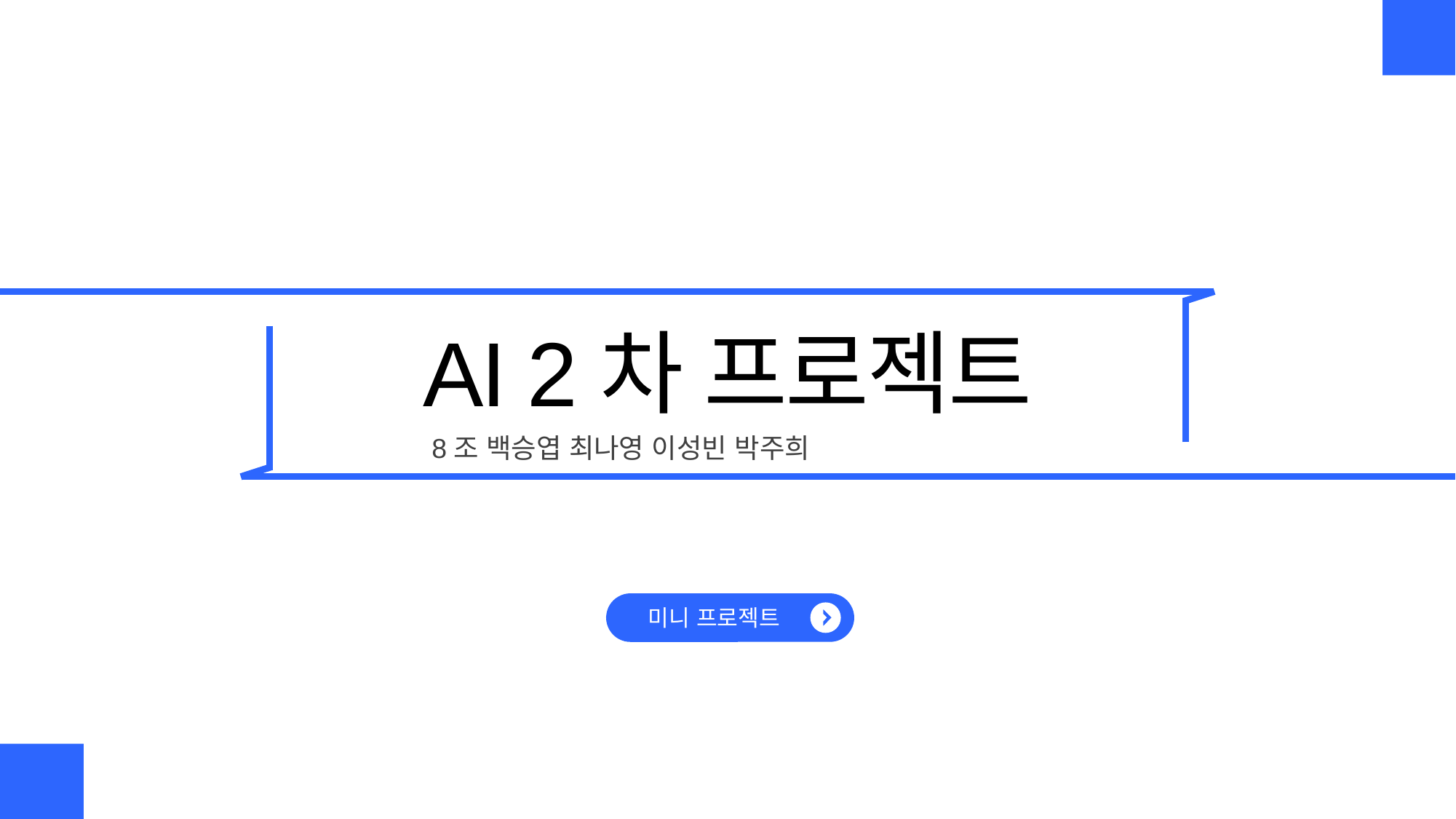

AI 2차 프로젝트
8조 백승엽 최나영 이성빈 박주희

미니 프로젝트